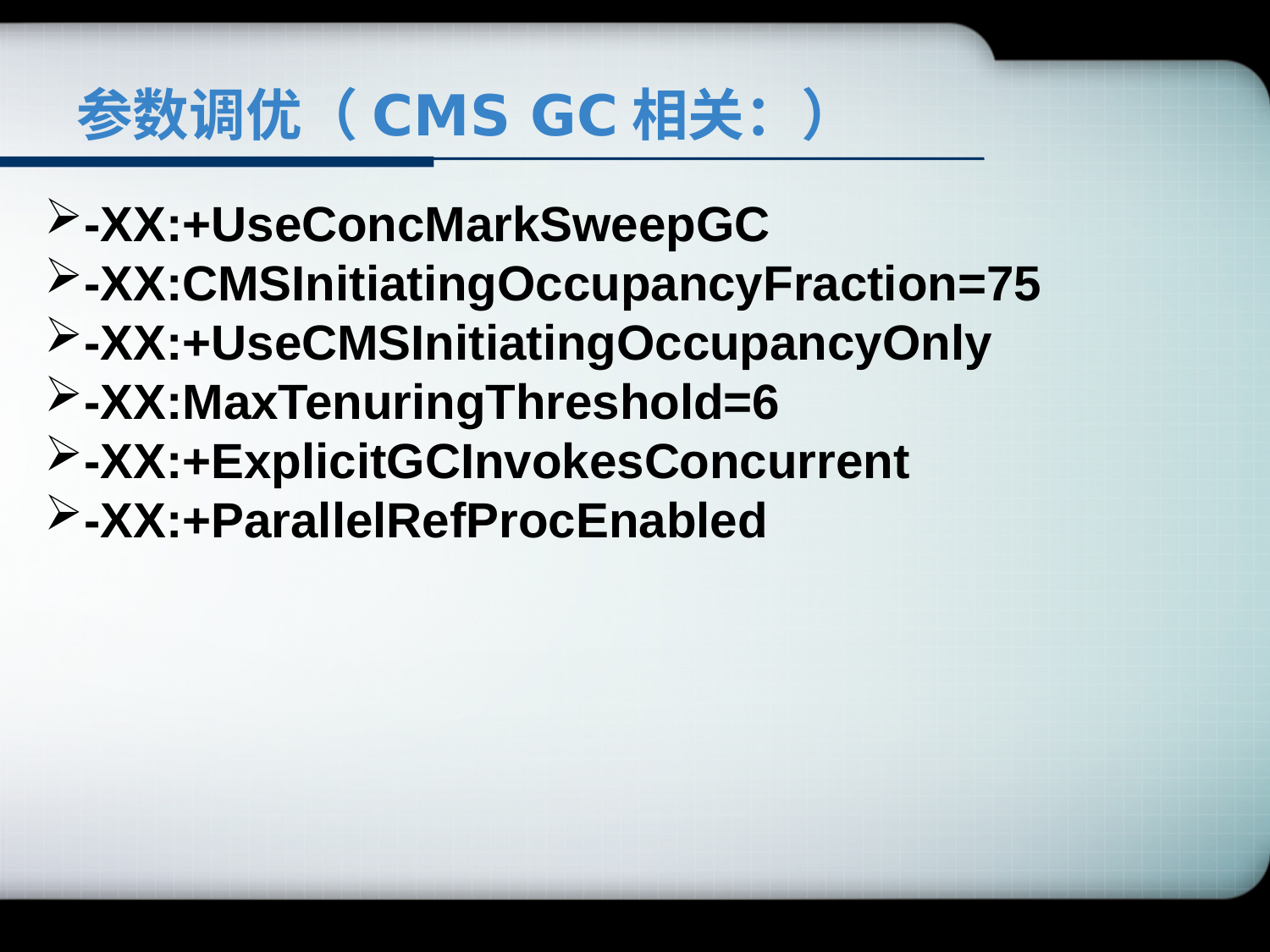

# 参数调优（CMS GC相关：）
-XX:+UseConcMarkSweepGC
-XX:CMSInitiatingOccupancyFraction=75
-XX:+UseCMSInitiatingOccupancyOnly
-XX:MaxTenuringThreshold=6
-XX:+ExplicitGCInvokesConcurrent
-XX:+ParallelRefProcEnabled